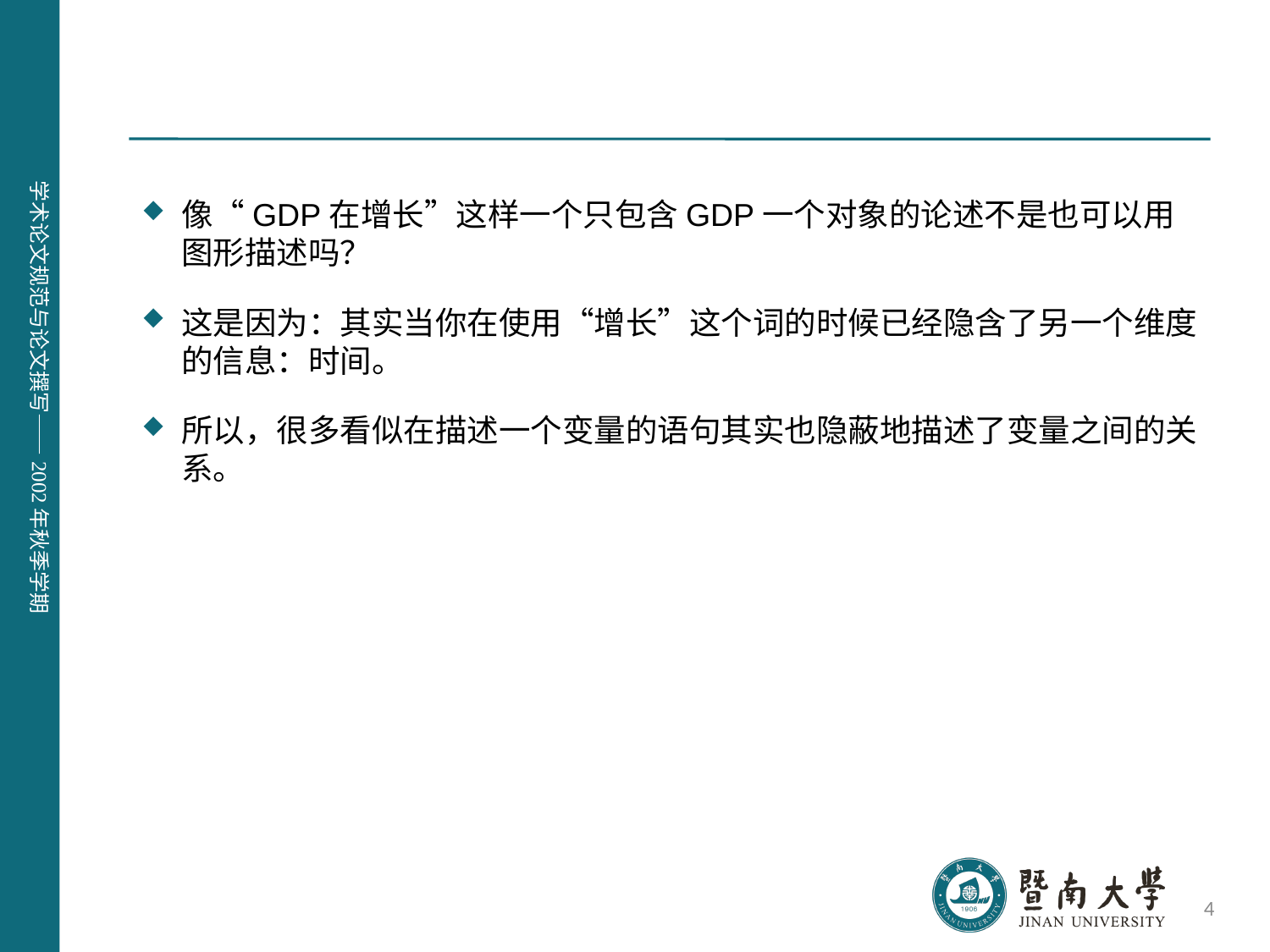

#
像“GDP在增长”这样一个只包含GDP一个对象的论述不是也可以用图形描述吗？
这是因为：其实当你在使用“增长”这个词的时候已经隐含了另一个维度的信息：时间。
所以，很多看似在描述一个变量的语句其实也隐蔽地描述了变量之间的关系。

4